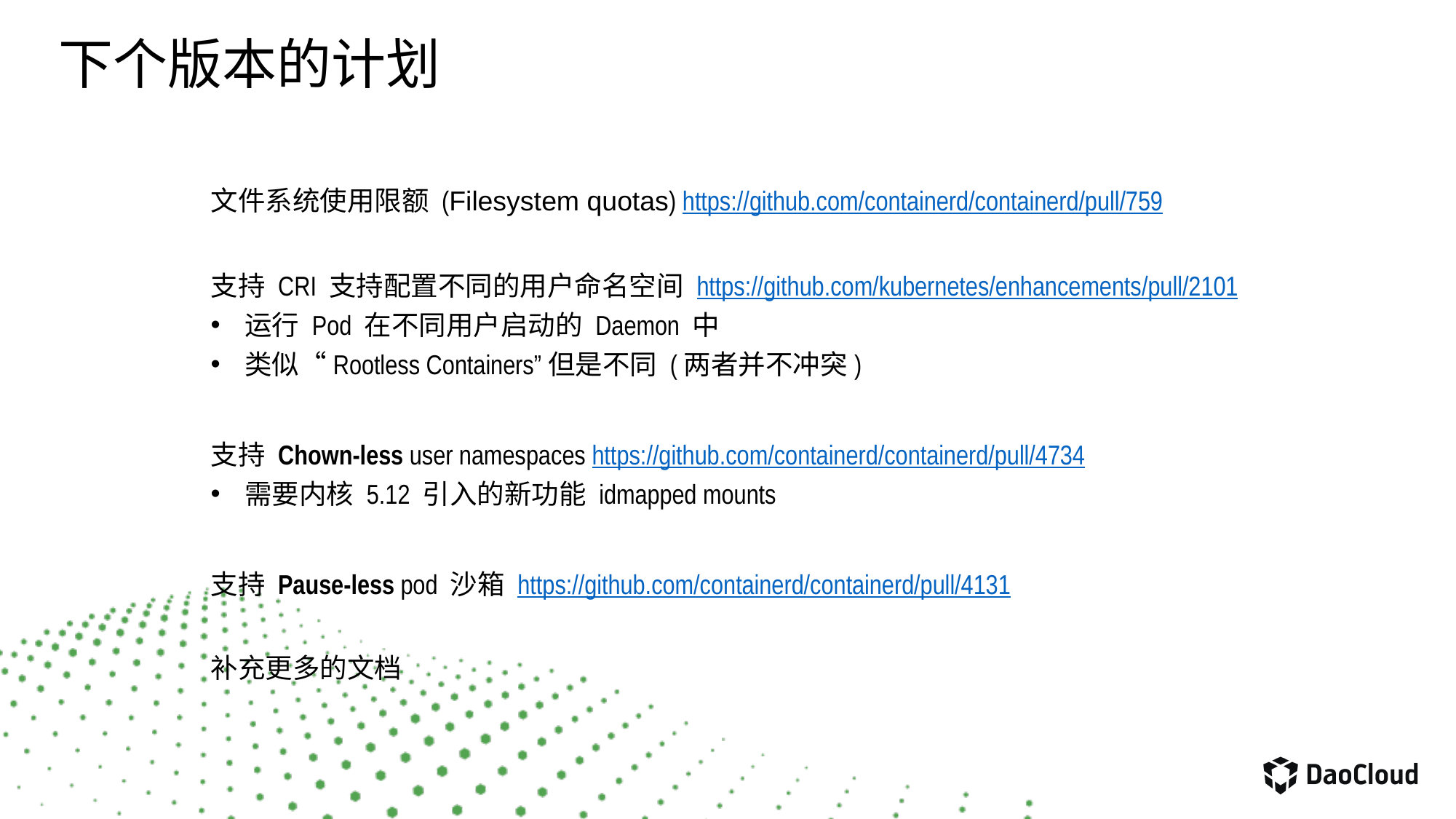

# 下个版本的计划
文件系统使用限额 (Filesystem quotas) https://github.com/containerd/containerd/pull/759

支持 CRI 支持配置不同的用户命名空间 https://github.com/kubernetes/enhancements/pull/2101
运行 Pod 在不同用户启动的 Daemon 中
类似“Rootless Containers”但是不同 (两者并不冲突)

支持 Chown-less user namespaces https://github.com/containerd/containerd/pull/4734
需要内核 5.12 引入的新功能 idmapped mounts

支持 Pause-less pod 沙箱 https://github.com/containerd/containerd/pull/4131

补充更多的文档